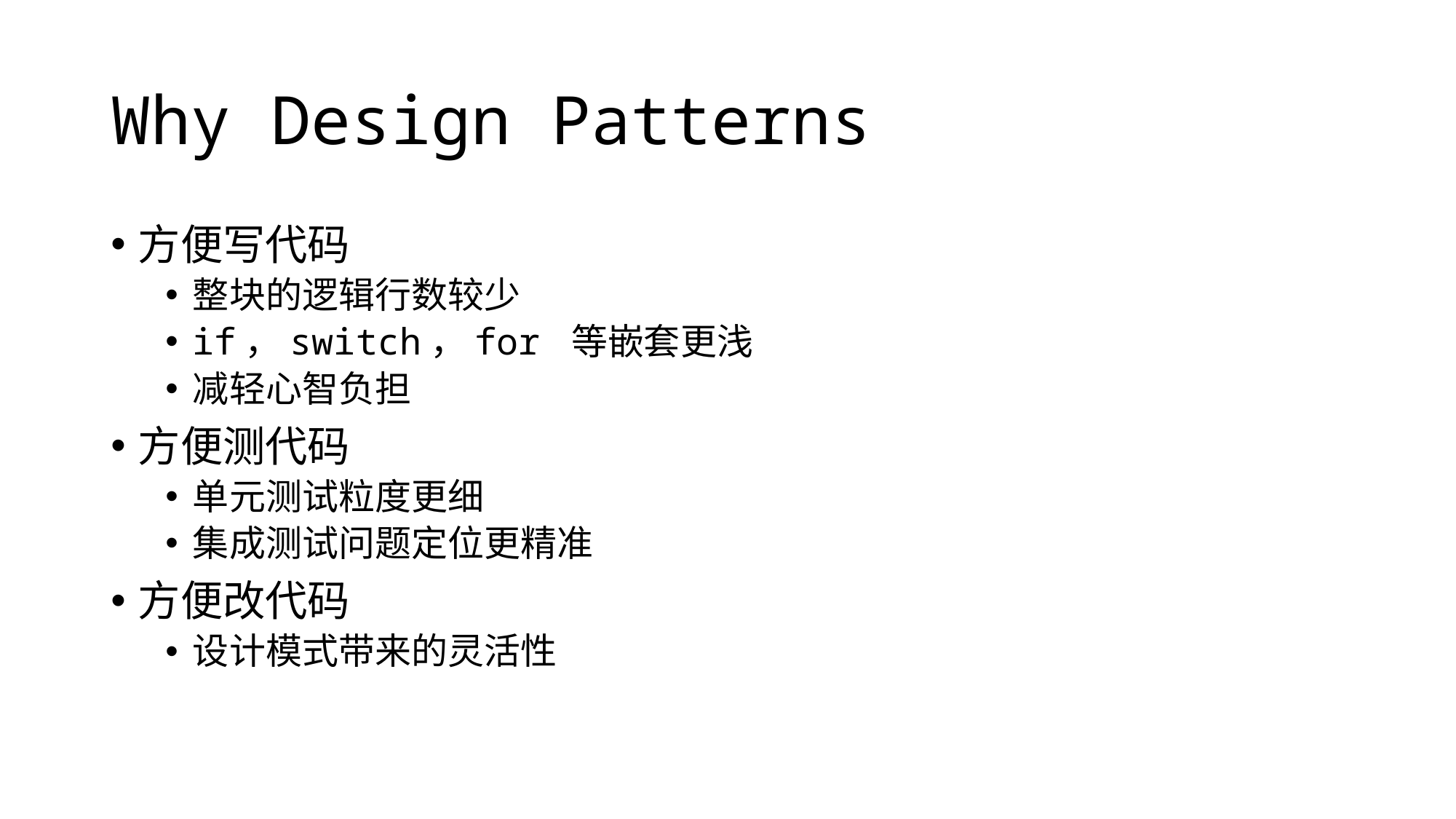

# Why Design Patterns
方便写代码
整块的逻辑行数较少
if，switch，for 等嵌套更浅
减轻心智负担
方便测代码
单元测试粒度更细
集成测试问题定位更精准
方便改代码
设计模式带来的灵活性